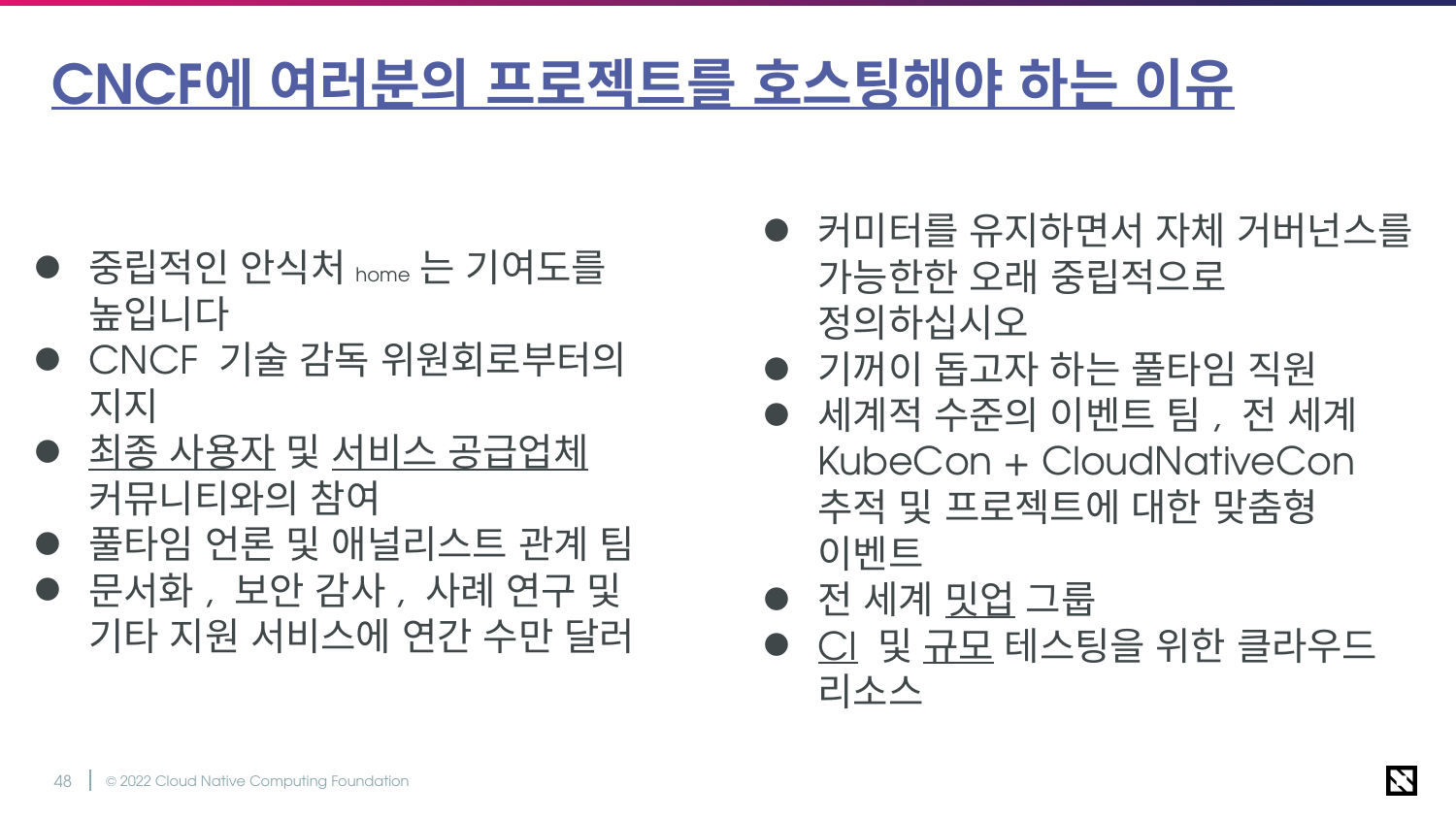

# CNCF에 여러분의 프로젝트를 호스팅해야 하는 이유
중립적인 안식처 home 는 기여도를 높입니다
CNCF 기술 감독 위원회로부터의 지지
최종 사용자 및 서비스 공급업체 커뮤니티와의 참여
풀타임 언론 및 애널리스트 관계 팀
문서화, 보안 감사, 사례 연구 및 기타 지원 서비스에 연간 수만 달러
커미터를 유지하면서 자체 거버넌스를 가능한한 오래 중립적으로 정의하십시오
기꺼이 돕고자 하는 풀타임 직원
세계적 수준의 이벤트 팀, 전 세계 KubeCon + CloudNativeCon 추적 및 프로젝트에 대한 맞춤형 이벤트
전 세계 밋업 그룹
CI 및 규모 테스팅을 위한 클라우드 리소스